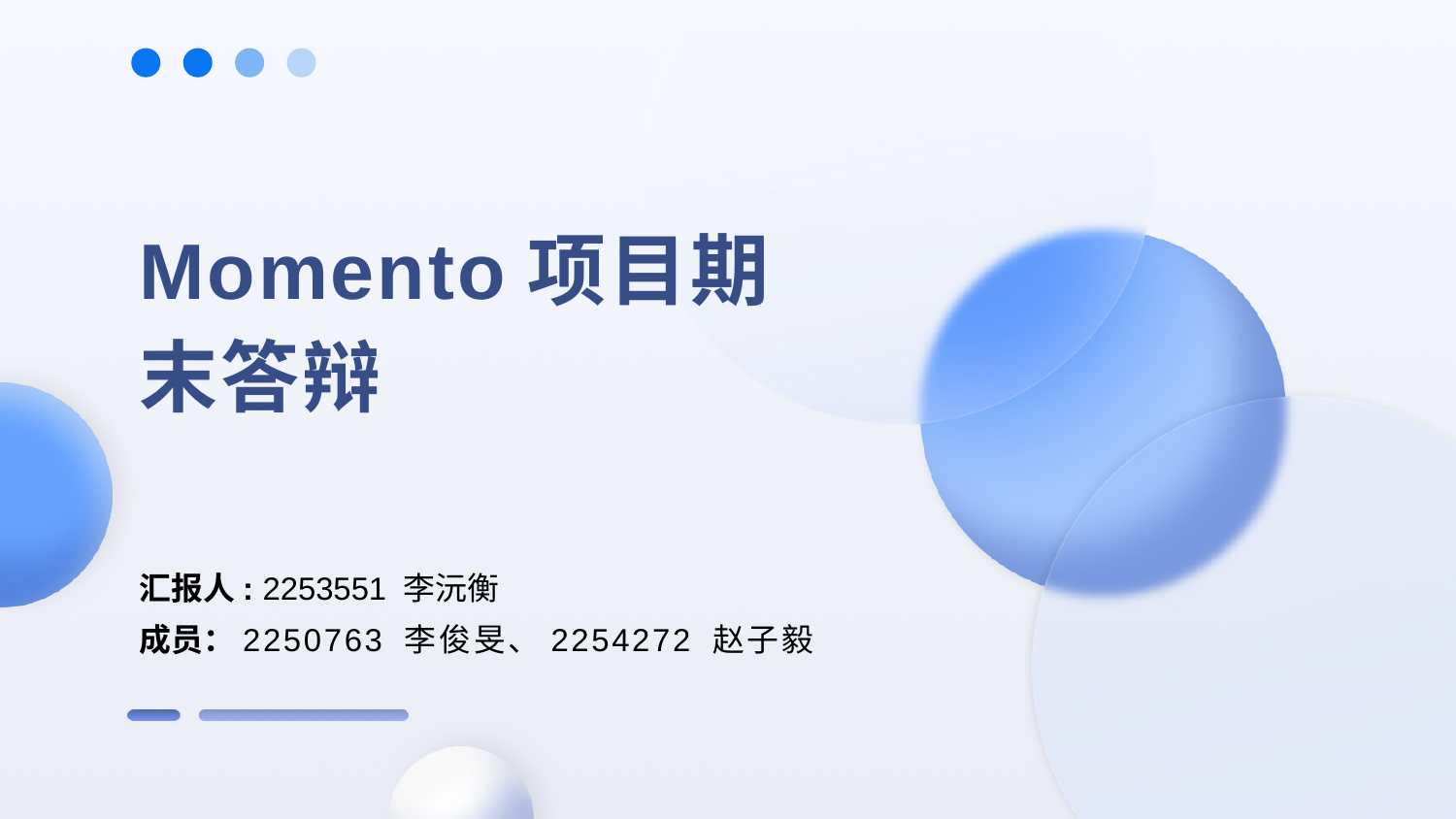

Momento项目期末答辩
汇报人: 2253551 李沅衡
成员：2250763 李俊旻、2254272 赵子毅